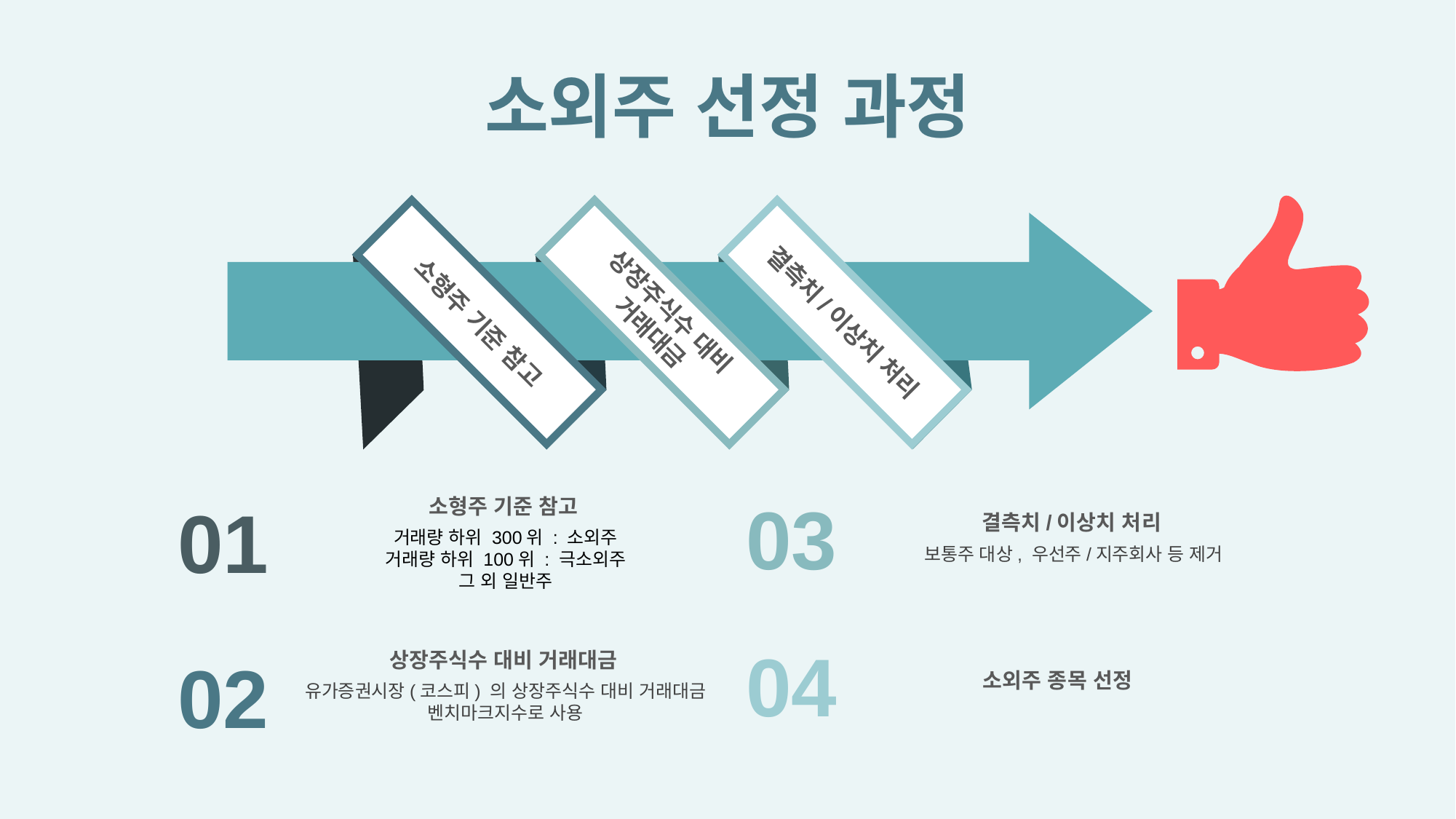

소외주 선정 과정

소형주 기준 참고

상장주식수 대비 거래대금

결측치/이상치 처리
03
01
소형주 기준 참고
거래량 하위 300위 : 소외주
거래량 하위 100위 : 극소외주
그 외 일반주
결측치/이상치 처리
보통주 대상, 우선주/지주회사 등 제거
04
상장주식수 대비 거래대금
유가증권시장(코스피) 의 상장주식수 대비 거래대금
벤치마크지수로 사용
02
소외주 종목 선정